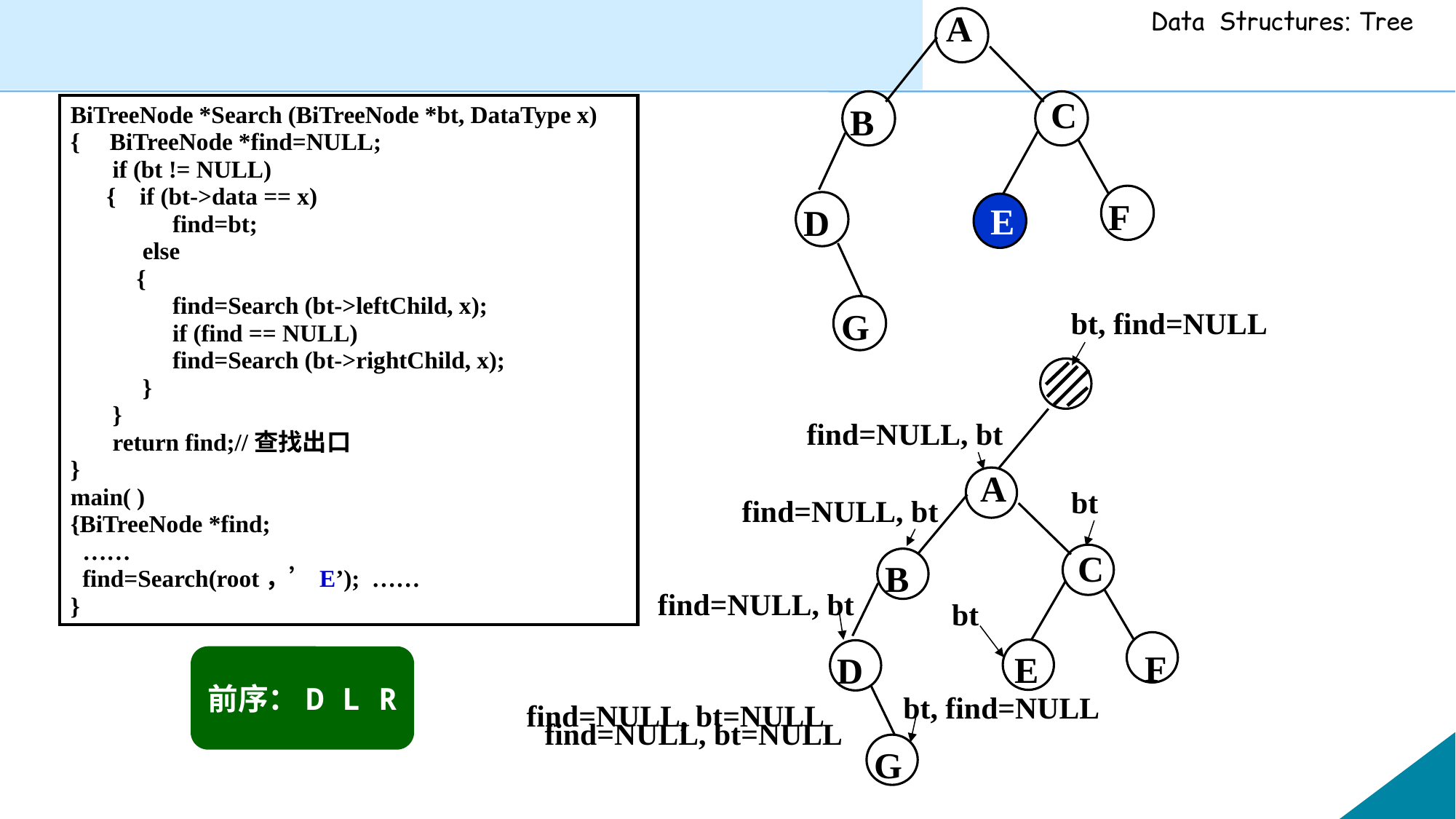

A

C

B

F

D
E

G
BiTreeNode *Search (BiTreeNode *bt, DataType x)
{     BiTreeNode *find=NULL;
       if (bt != NULL)
      {    if (bt->data == x)
                 find=bt;
            else
           {
                 find=Search (bt->leftChild, x);
                 if (find == NULL)
                 find=Search (bt->rightChild, x);
            }
       }
       return find;//查找出口
}
main( )
{BiTreeNode *find;
  ……
  find=Search(root，’E’);  ……
}
bt, find=NULL

find=NULL, bt

A

bt
find=NULL, bt

C

B
find=NULL, bt

bt

F

D
E

前序：D L R

bt, find=NULL

find=NULL, bt=NULL
find=NULL, bt=NULL

G